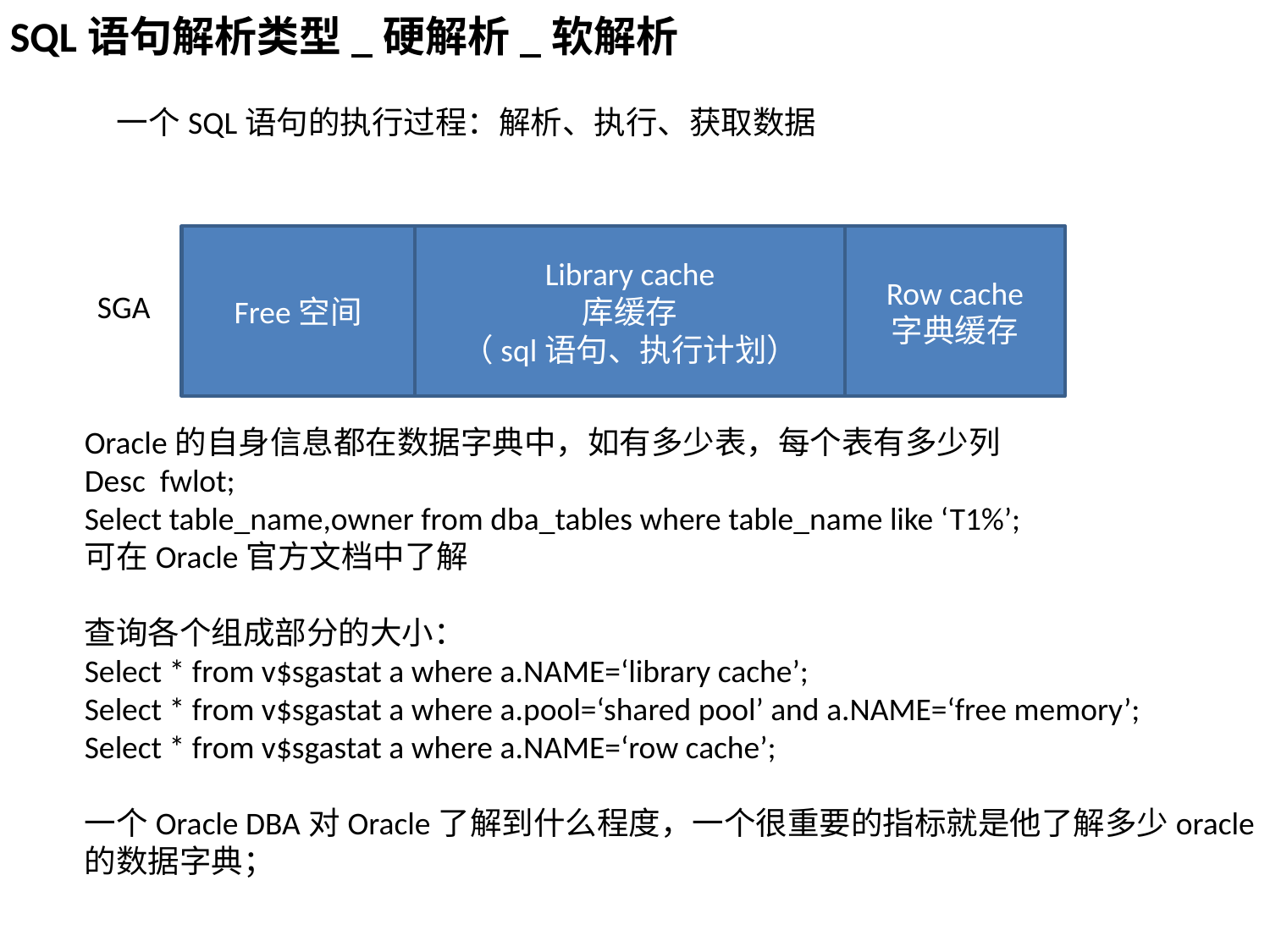

SQL语句解析类型_硬解析_软解析
一个SQL语句的执行过程：解析、执行、获取数据
Free空间
Library cache
库缓存
（sql语句、执行计划）
Row cache
字典缓存
SGA
Oracle的自身信息都在数据字典中，如有多少表，每个表有多少列
Desc  fwlot;
Select table_name,owner from dba_tables where table_name like ‘T1%’;
可在Oracle官方文档中了解

查询各个组成部分的大小：
Select * from v$sgastat a where a.NAME=‘library cache’;
Select * from v$sgastat a where a.pool=‘shared pool’ and a.NAME=‘free memory’;
Select * from v$sgastat a where a.NAME=‘row cache’;

一个Oracle DBA对Oracle了解到什么程度，一个很重要的指标就是他了解多少oracle
的数据字典；